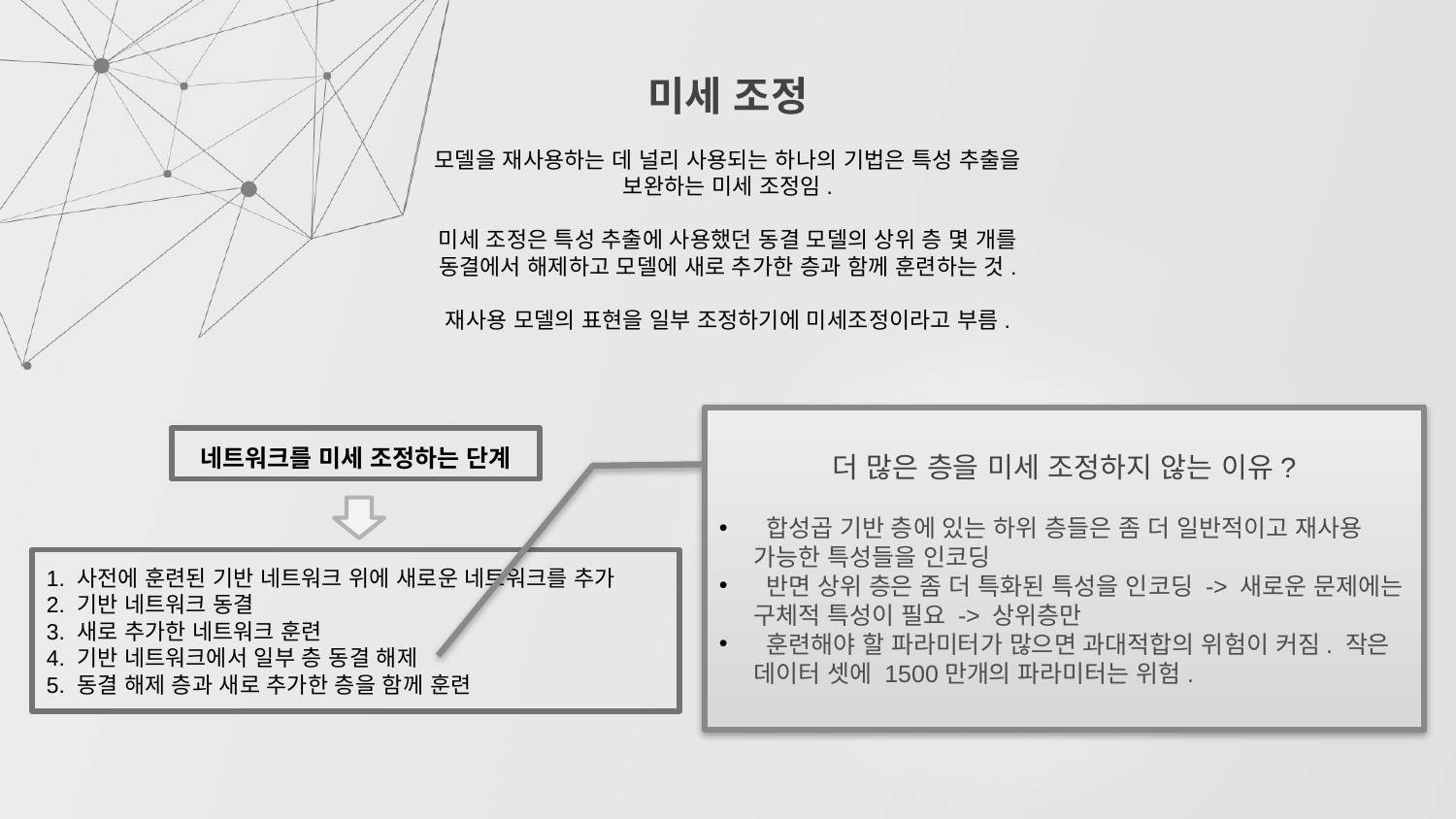

# 미세 조정
모델을 재사용하는 데 널리 사용되는 하나의 기법은 특성 추출을 보완하는 미세 조정임.

미세 조정은 특성 추출에 사용했던 동결 모델의 상위 층 몇 개를 동결에서 해제하고 모델에 새로 추가한 층과 함께 훈련하는 것.

재사용 모델의 표현을 일부 조정하기에 미세조정이라고 부름.
더 많은 층을 미세 조정하지 않는 이유?

 합성곱 기반 층에 있는 하위 층들은 좀 더 일반적이고 재사용 가능한 특성들을 인코딩
 반면 상위 층은 좀 더 특화된 특성을 인코딩 -> 새로운 문제에는 구체적 특성이 필요 -> 상위층만
 훈련해야 할 파라미터가 많으면 과대적합의 위험이 커짐. 작은 데이터 셋에 1500만개의 파라미터는 위험.
네트워크를 미세 조정하는 단계

1. 사전에 훈련된 기반 네트워크 위에 새로운 네트워크를 추가
2. 기반 네트워크 동결
3. 새로 추가한 네트워크 훈련
4. 기반 네트워크에서 일부 층 동결 해제
5. 동결 해제 층과 새로 추가한 층을 함께 훈련